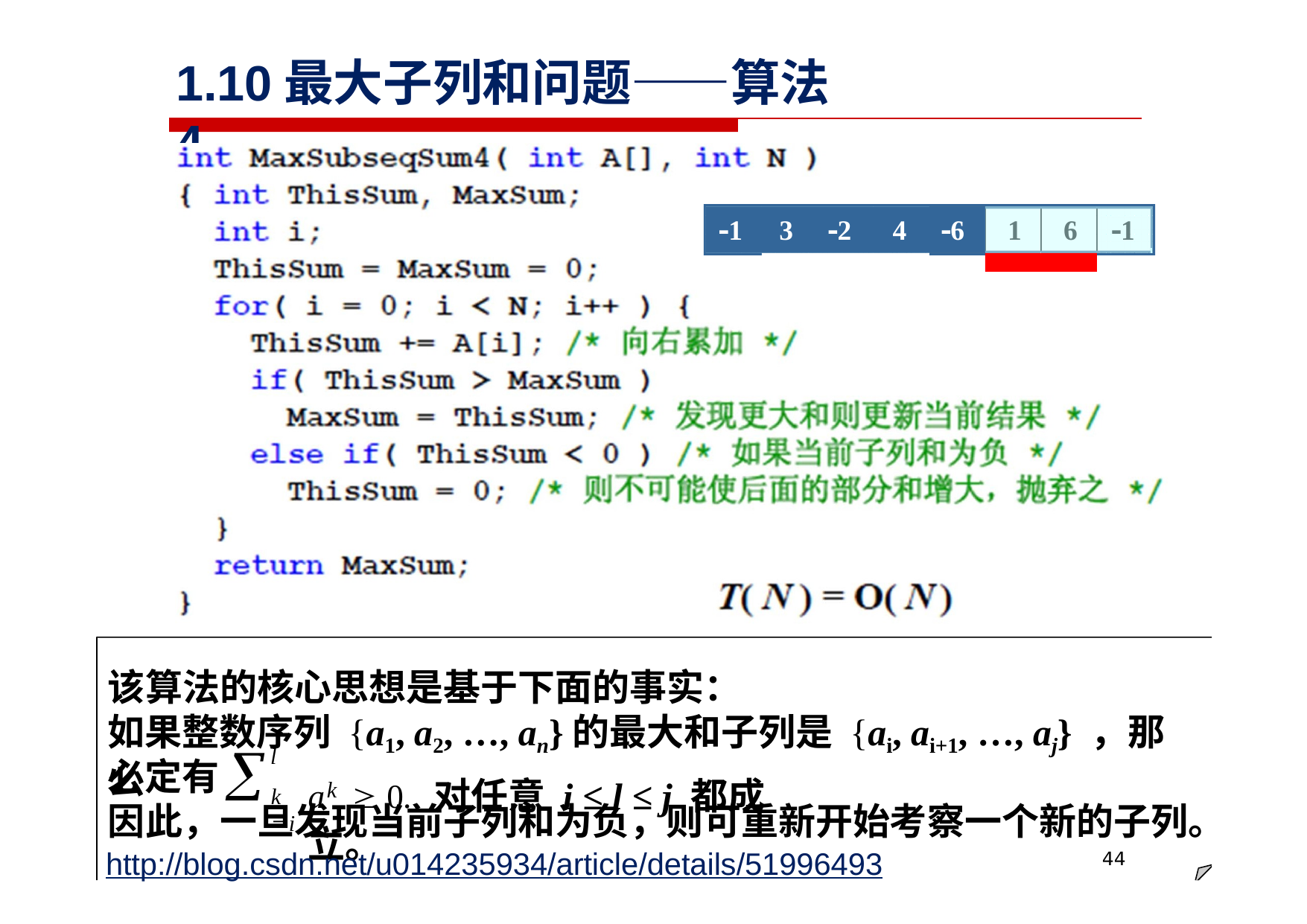

# 1.10最大子列和问题——算法4

−1	3	−2	4	−6	1	6	−1
−1
3	−2	4	−6

该算法的核心思想是基于下面的事实：
如果整数序列 {a1, a2, …, an}的最大和子列是 {ai, ai+1, …, aj} ，那么
∑
l
a	≥ 0. 对任意 i ≤ l ≤ j 都成立。
必定有
k
k =i
因此，一旦发现当前子列和为负，则可重新开始考察一个新的子列。
44
http://blog.csdn.net/u014235934/article/details/51996493
44